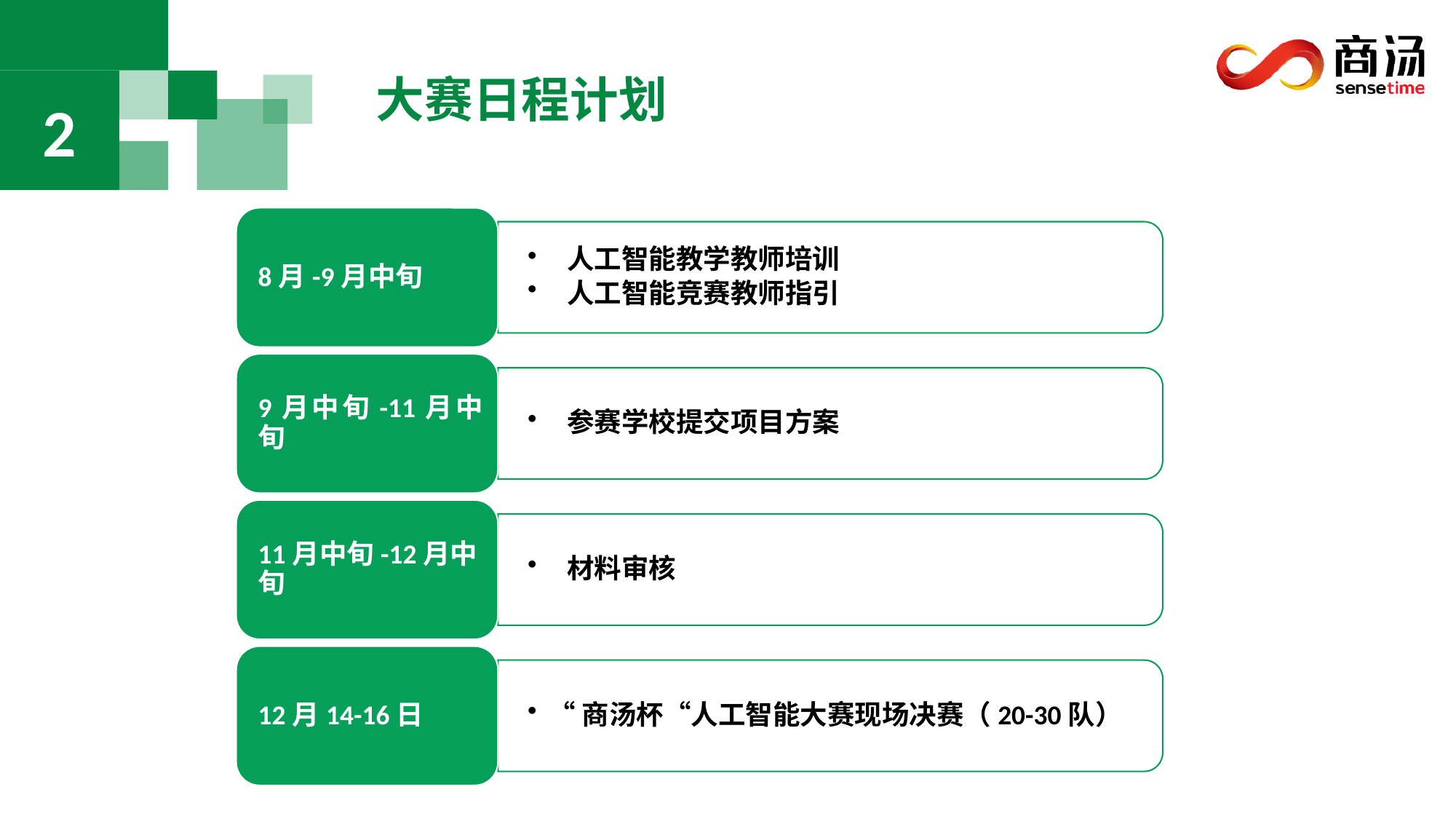

2
大赛日程计划

  人工智能教学教师培训
  人工智能竞赛教师指引
8月-9月中旬
  参赛学校提交项目方案
9月中旬-11月中旬
  材料审核
11月中旬-12月中旬
“商汤杯“人工智能大赛现场决赛（20-30队）
12月14-16日